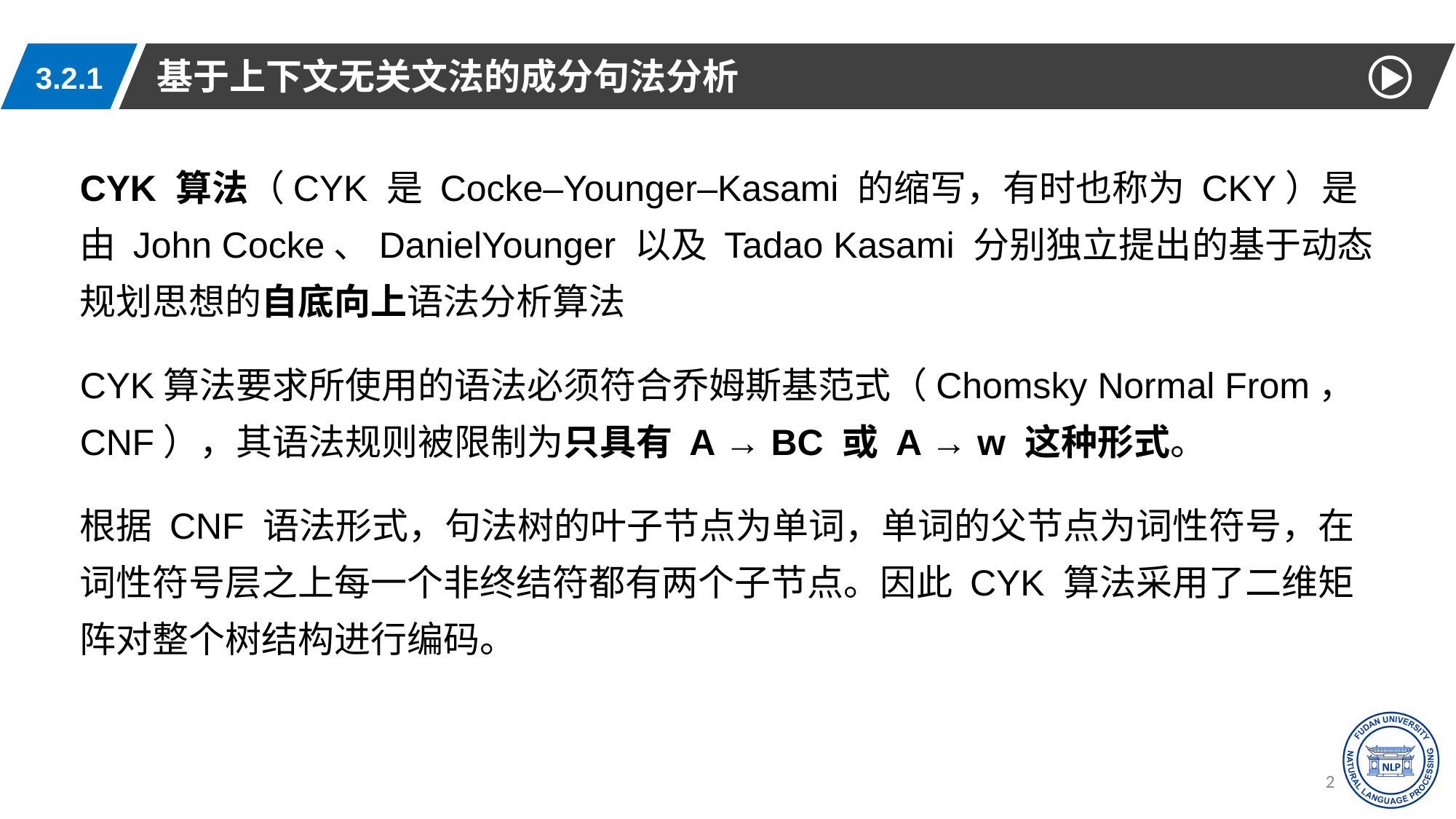

基于上下文无关文法的成分句法分析
3.2.1

CYK 算法（CYK 是 Cocke–Younger–Kasami 的缩写，有时也称为 CKY）是由 John Cocke、DanielYounger 以及 Tadao Kasami 分别独立提出的基于动态规划思想的自底向上语法分析算法
CYK算法要求所使用的语法必须符合乔姆斯基范式（Chomsky Normal From，CNF），其语法规则被限制为只具有 A → BC 或 A → w 这种形式。
根据 CNF 语法形式，句法树的叶子节点为单词，单词的父节点为词性符号，在词性符号层之上每一个非终结符都有两个子节点。因此 CYK 算法采用了二维矩阵对整个树结构进行编码。
20